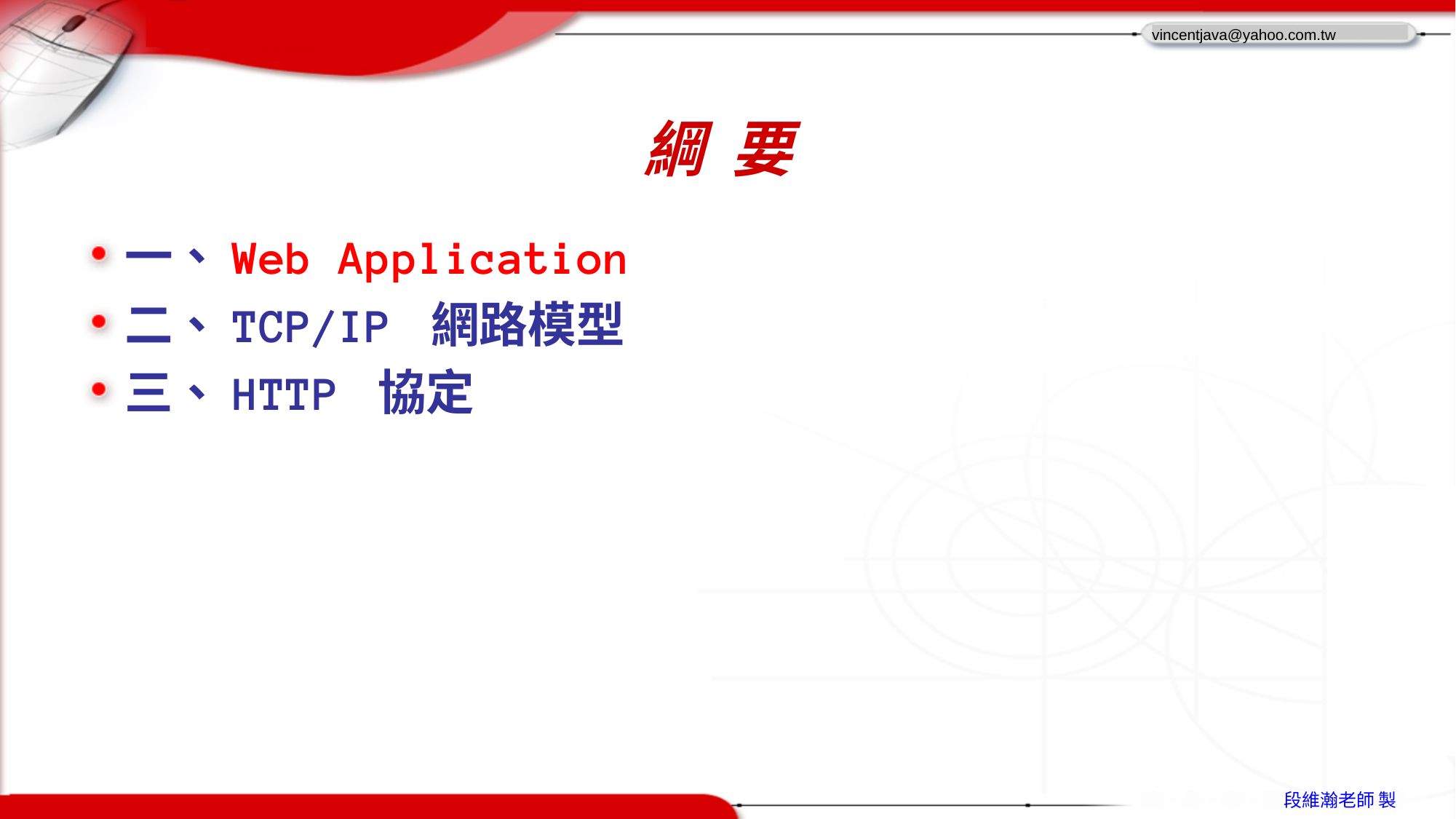

# 綱  要
一、Web Application
二、TCP/IP 網路模型
三、HTTP 協定